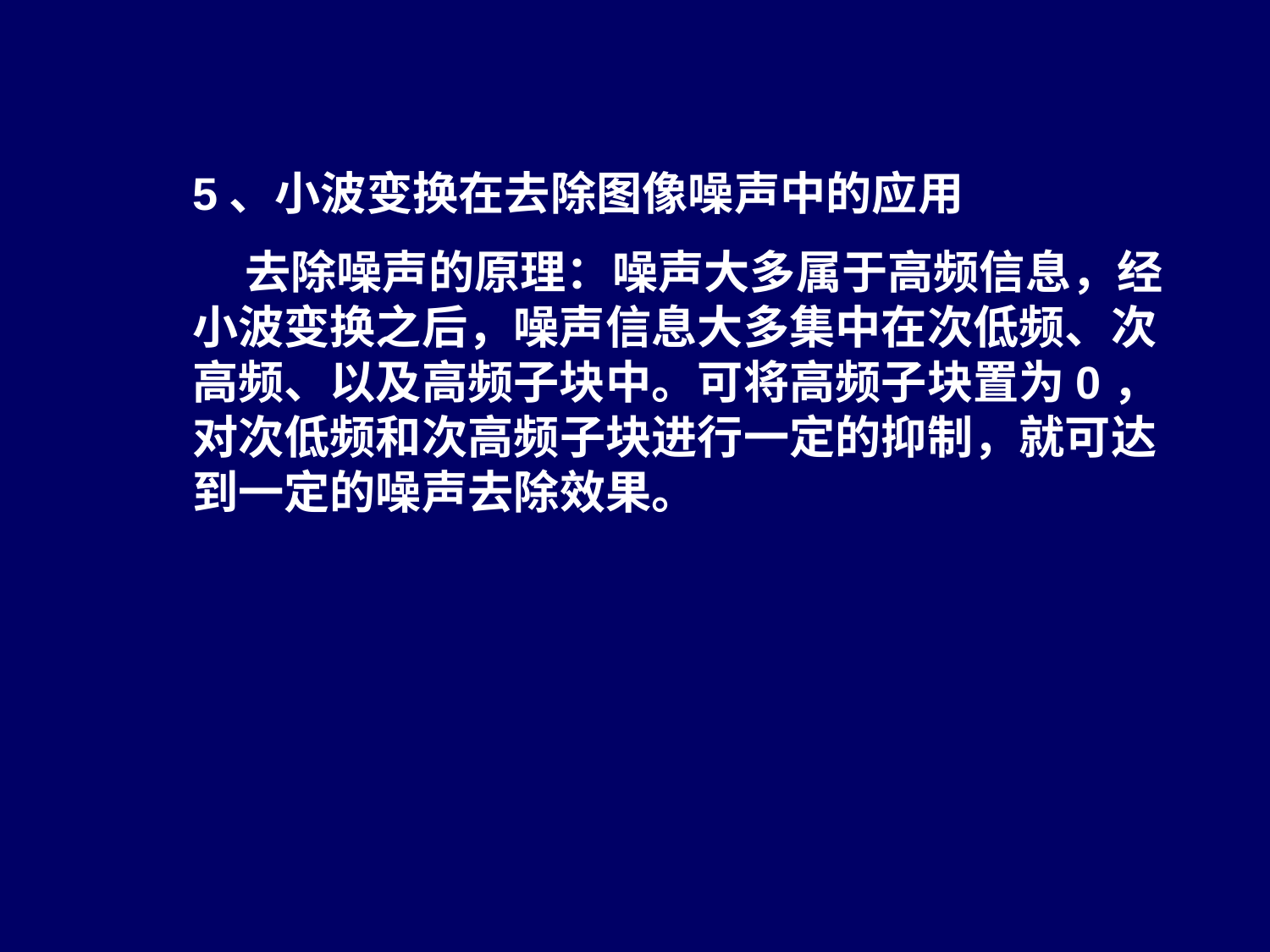

5、小波变换在去除图像噪声中的应用
    去除噪声的原理：噪声大多属于高频信息，经小波变换之后，噪声信息大多集中在次低频、次高频、以及高频子块中。可将高频子块置为0，对次低频和次高频子块进行一定的抑制，就可达到一定的噪声去除效果。